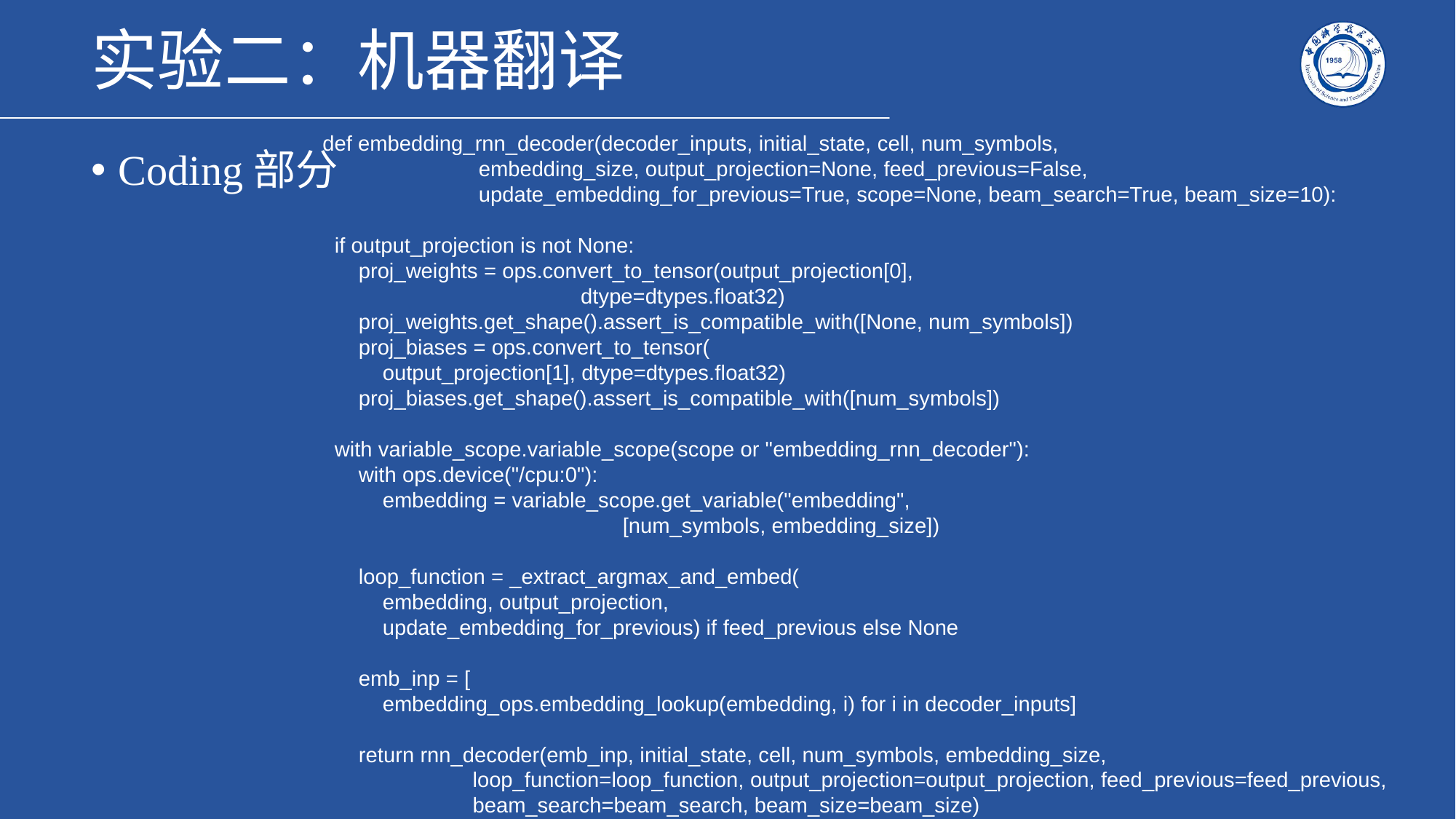

# 实验二：机器翻译
93
def embedding_rnn_decoder(decoder_inputs, initial_state, cell, num_symbols,
                          embedding_size, output_projection=None, feed_previous=False,
                          update_embedding_for_previous=True, scope=None, beam_search=True, beam_size=10):

  if output_projection is not None:
      proj_weights = ops.convert_to_tensor(output_projection[0],
                                           dtype=dtypes.float32)
      proj_weights.get_shape().assert_is_compatible_with([None, num_symbols])
      proj_biases = ops.convert_to_tensor(
          output_projection[1], dtype=dtypes.float32)
      proj_biases.get_shape().assert_is_compatible_with([num_symbols])

  with variable_scope.variable_scope(scope or "embedding_rnn_decoder"):
      with ops.device("/cpu:0"):
          embedding = variable_scope.get_variable("embedding",
                                                  [num_symbols, embedding_size])

      loop_function = _extract_argmax_and_embed(
          embedding, output_projection,
          update_embedding_for_previous) if feed_previous else None

      emb_inp = [
          embedding_ops.embedding_lookup(embedding, i) for i in decoder_inputs]

      return rnn_decoder(emb_inp, initial_state, cell, num_symbols, embedding_size,
                         loop_function=loop_function, output_projection=output_projection, feed_previous=feed_previous,
                         beam_search=beam_search, beam_size=beam_size)
Coding部分